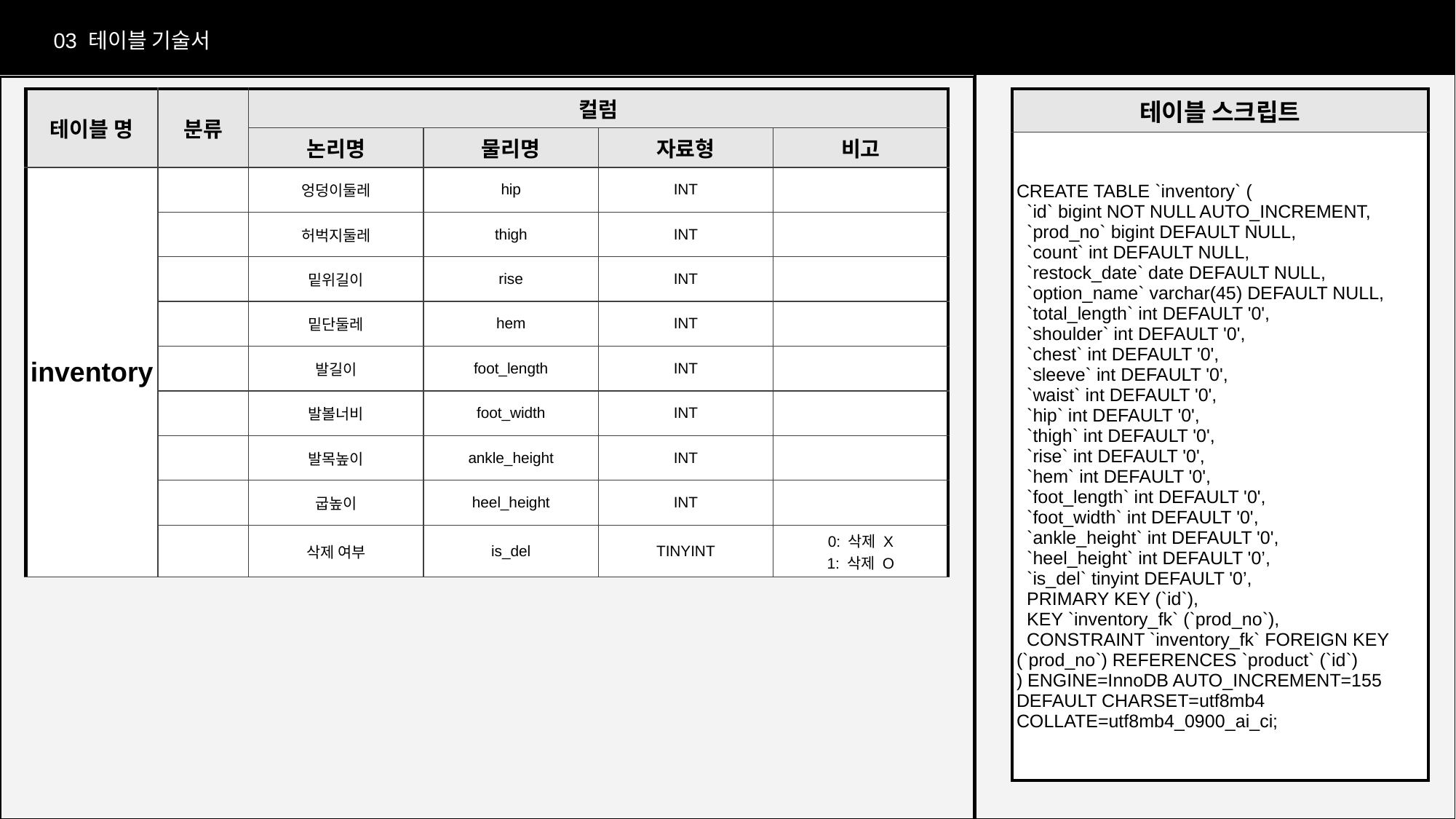

03 테이블 기술서

테이블 기술서
| 테이블 명 | 분류 | 컬럼 |  |  |  |
| --- | --- | --- | --- | --- | --- |
|  |  | 논리명 | 물리명 | 자료형 | 비고 |
| inventory |  | 엉덩이둘레 | hip | INT |  |
|  |  | 허벅지둘레 | thigh | INT |  |
|  |  | 밑위길이 | rise | INT |  |
|  |  | 밑단둘레 | hem | INT |  |
|  |  | 발길이 | foot\_length | INT |  |
|  |  | 발볼너비 | foot\_width | INT |  |
|  |  | 발목높이 | ankle\_height | INT |  |
|  |  | 굽높이 | heel\_height | INT |  |
|  |  | 삭제 여부 | is\_del | TINYINT | 0: 삭제 X 1: 삭제 O |
| 테이블 스크립트 |
| --- |
| CREATE TABLE `inventory` ( `id` bigint NOT NULL AUTO\_INCREMENT, `prod\_no` bigint DEFAULT NULL, `count` int DEFAULT NULL, `restock\_date` date DEFAULT NULL, `option\_name` varchar(45) DEFAULT NULL, `total\_length` int DEFAULT '0', `shoulder` int DEFAULT '0', `chest` int DEFAULT '0', `sleeve` int DEFAULT '0', `waist` int DEFAULT '0', `hip` int DEFAULT '0', `thigh` int DEFAULT '0', `rise` int DEFAULT '0', `hem` int DEFAULT '0', `foot\_length` int DEFAULT '0', `foot\_width` int DEFAULT '0', `ankle\_height` int DEFAULT '0', `heel\_height` int DEFAULT '0’, `is\_del` tinyint DEFAULT '0’, PRIMARY KEY (`id`), KEY `inventory\_fk` (`prod\_no`), CONSTRAINT `inventory\_fk` FOREIGN KEY (`prod\_no`) REFERENCES `product` (`id`) ) ENGINE=InnoDB AUTO\_INCREMENT=155 DEFAULT CHARSET=utf8mb4 COLLATE=utf8mb4\_0900\_ai\_ci; |